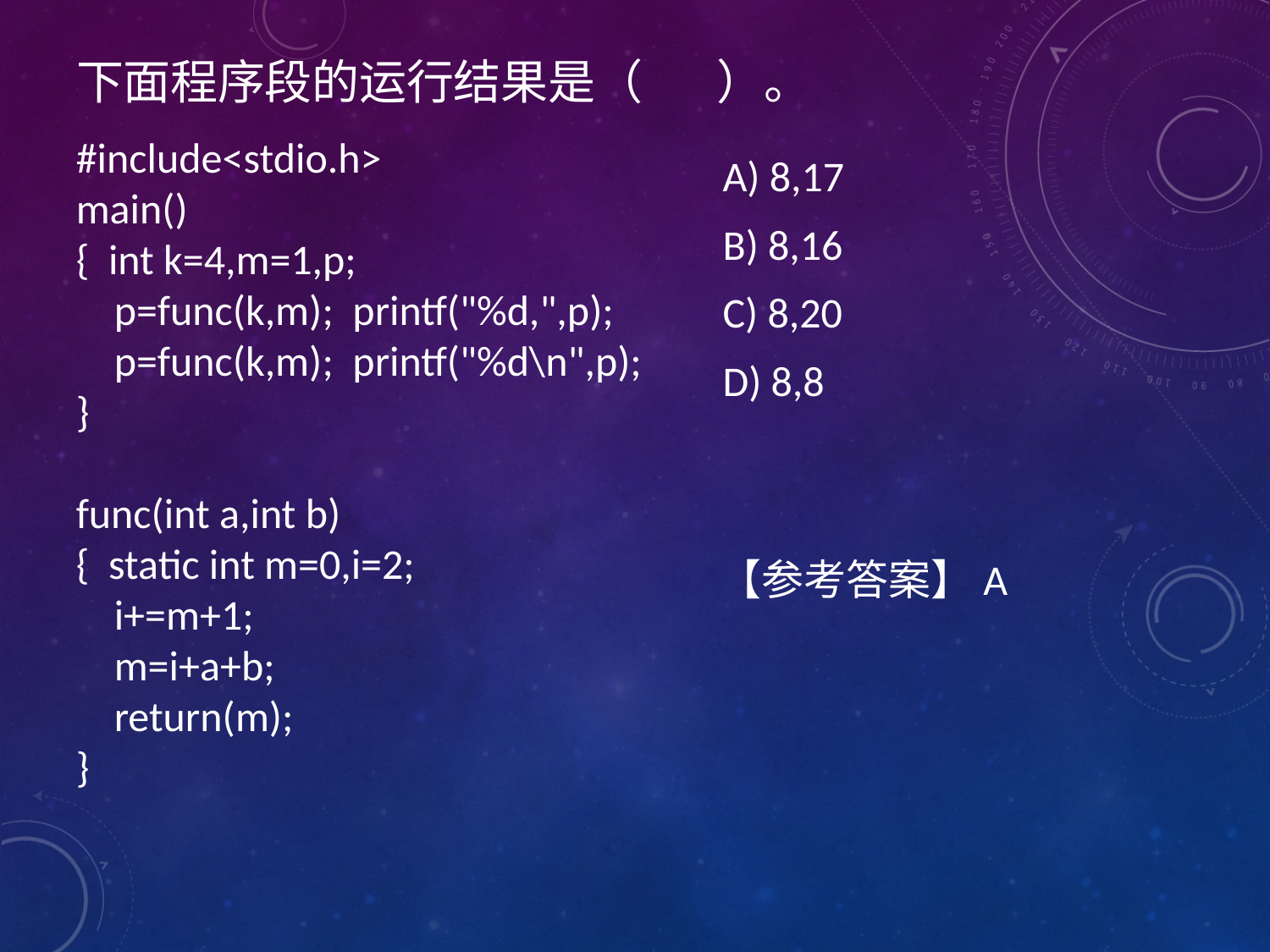

# 下面程序段的运行结果是（       ）。
#include<stdio.h>
main()
{  int k=4,m=1,p;
    p=func(k,m);  printf("%d,",p);
    p=func(k,m);  printf("%d\n",p);
}

func(int a,int b)
{  static int m=0,i=2;
    i+=m+1;
    m=i+a+b;
    return(m);
}
A) 8,17
B) 8,16
C) 8,20
D) 8,8
【参考答案】A